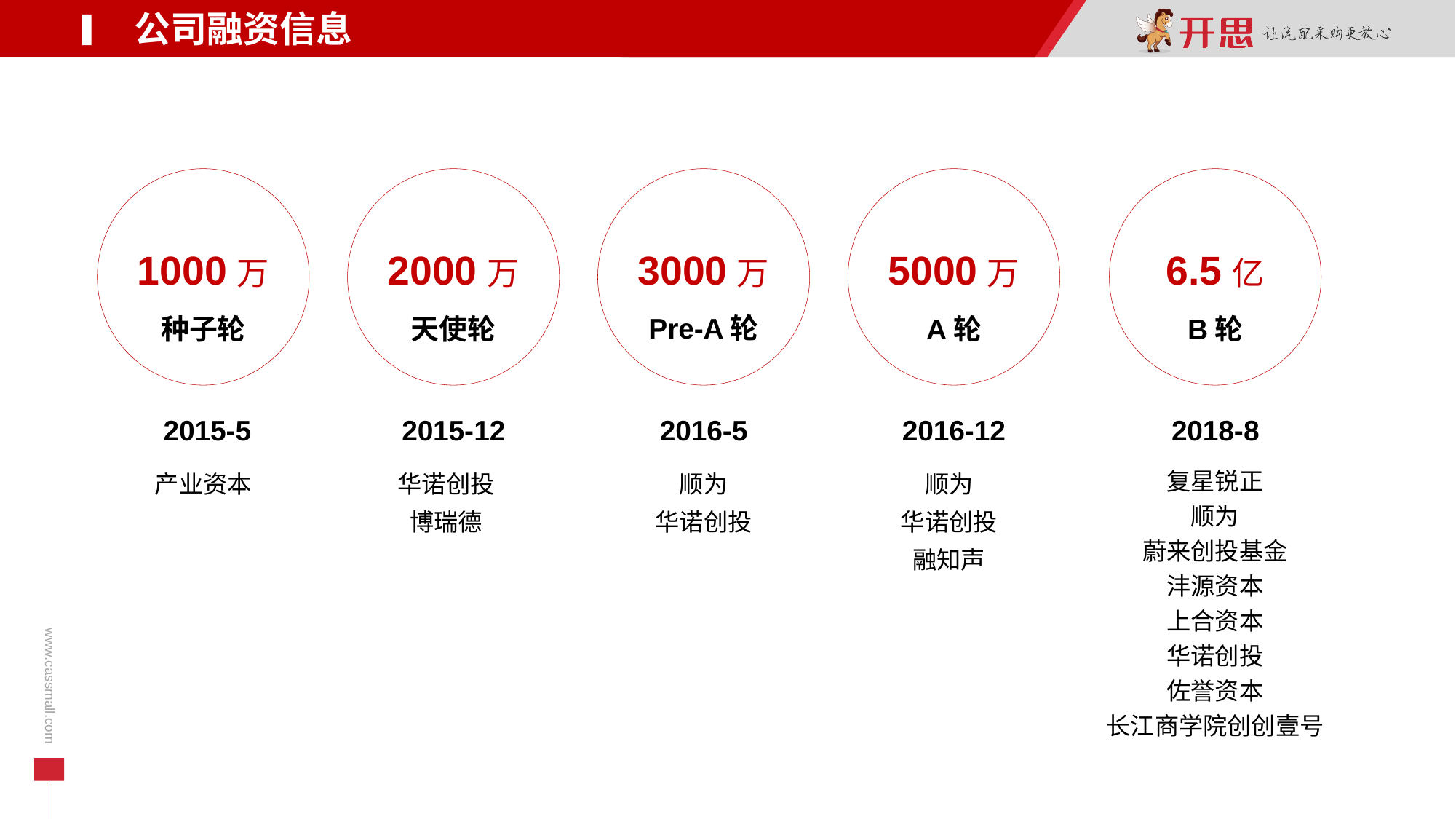

公司融资信息

2000万
天使轮
2015-12
华诺创投
博瑞德

3000万
Pre-A轮
2016-5
顺为
华诺创投

1000万
种子轮
 2015-5
产业资本

5000万
A轮
2016-12
顺为
华诺创投
融知声

6.5亿
B轮
2018-8
复星锐正
顺为
蔚来创投基金
沣源资本
上合资本
华诺创投
佐誉资本
长江商学院创创壹号